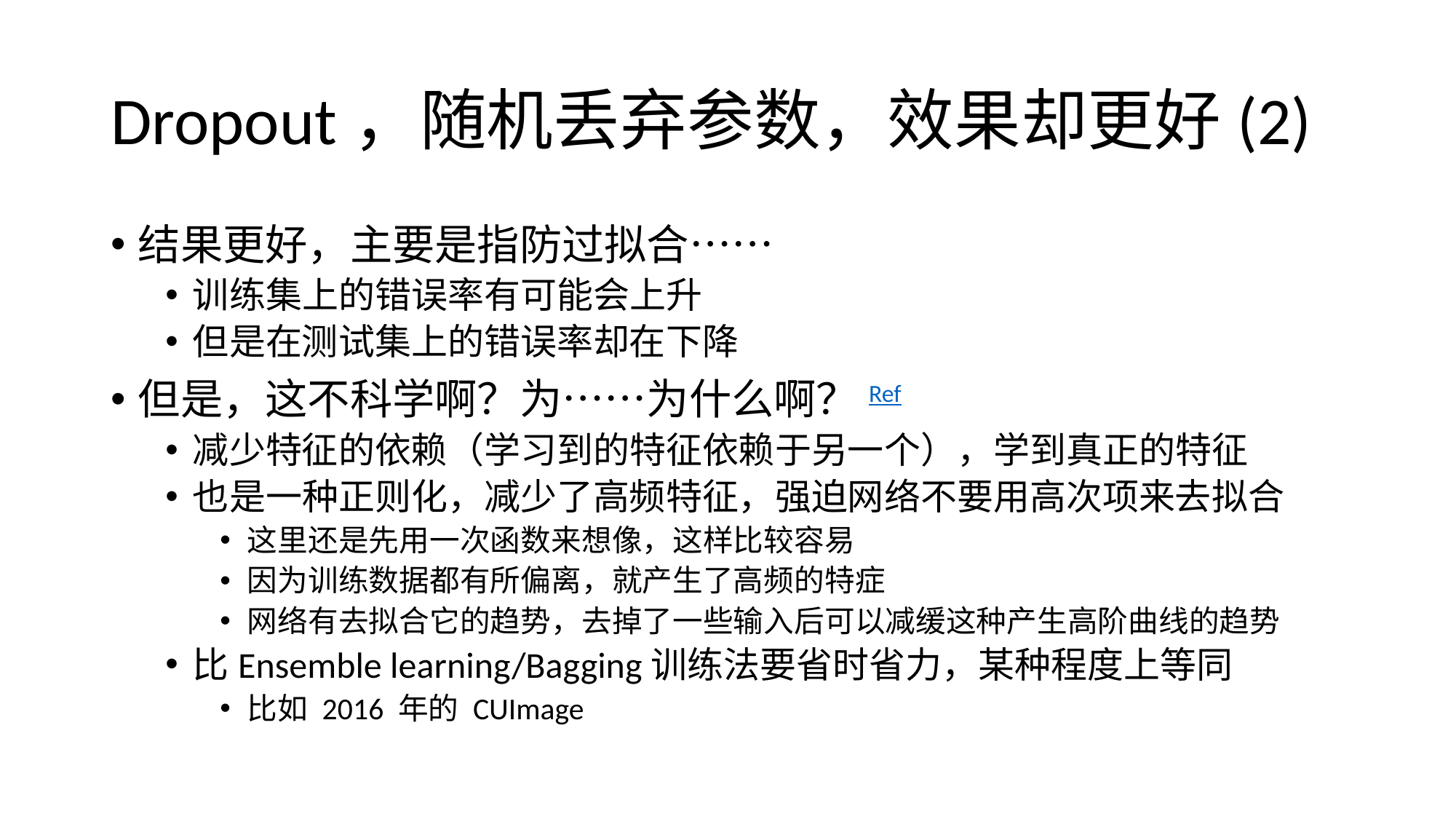

# Dropout，随机丢弃参数，效果却更好(2)
结果更好，主要是指防过拟合……
训练集上的错误率有可能会上升
但是在测试集上的错误率却在下降
但是，这不科学啊？为……为什么啊？Ref
减少特征的依赖（学习到的特征依赖于另一个），学到真正的特征
也是一种正则化，减少了高频特征，强迫网络不要用高次项来去拟合
这里还是先用一次函数来想像，这样比较容易
因为训练数据都有所偏离，就产生了高频的特症
网络有去拟合它的趋势，去掉了一些输入后可以减缓这种产生高阶曲线的趋势
比Ensemble learning/Bagging训练法要省时省力，某种程度上等同
比如 2016 年的 CUImage